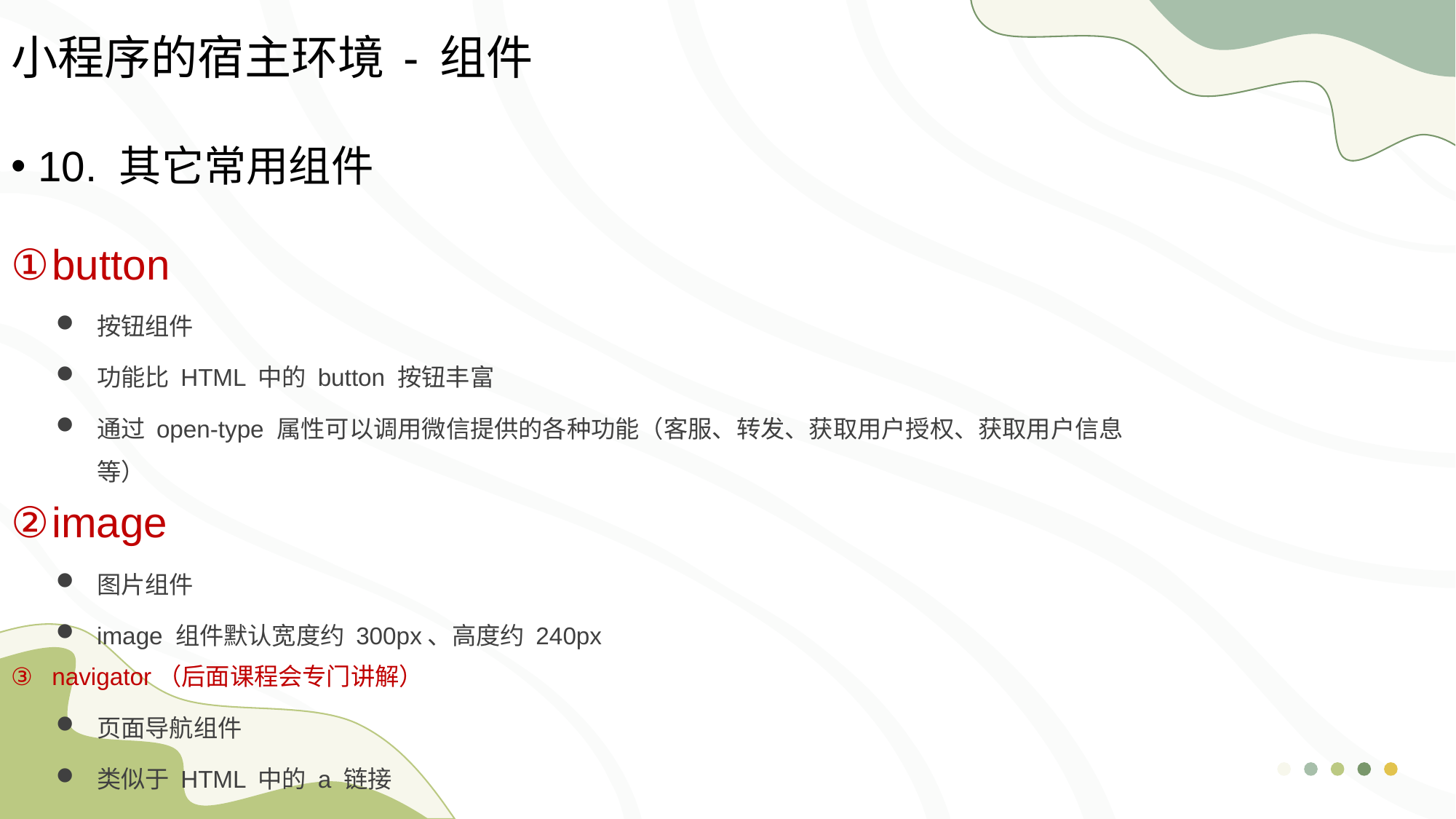

小程序的宿主环境 - 组件
10. 其它常用组件
button
按钮组件
功能比 HTML 中的 button 按钮丰富
通过 open-type 属性可以调用微信提供的各种功能（客服、转发、获取用户授权、获取用户信息等）
image
图片组件
image 组件默认宽度约 300px、高度约 240px
navigator（后面课程会专门讲解）
页面导航组件
类似于 HTML 中的 a 链接